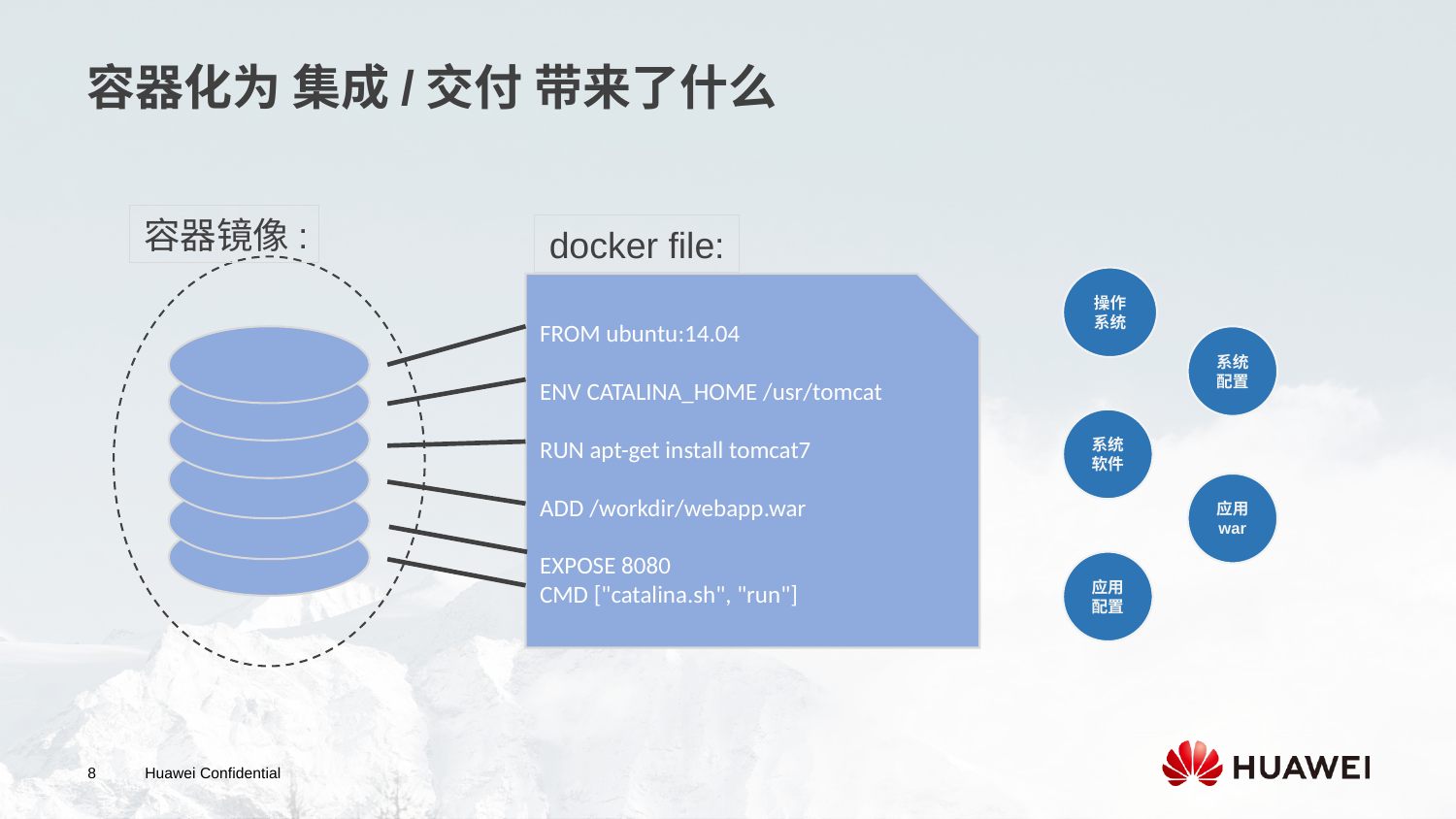

容器化为 集成/交付 带来了什么
容器镜像:
docker file:

操作系统

FROM ubuntu:14.04

ENV CATALINA_HOME /usr/tomcat

RUN apt-get install tomcat7

ADD /workdir/webapp.war

EXPOSE 8080
CMD ["catalina.sh", "run"]

系统配置

系统软件

应用
war

应用配置
8